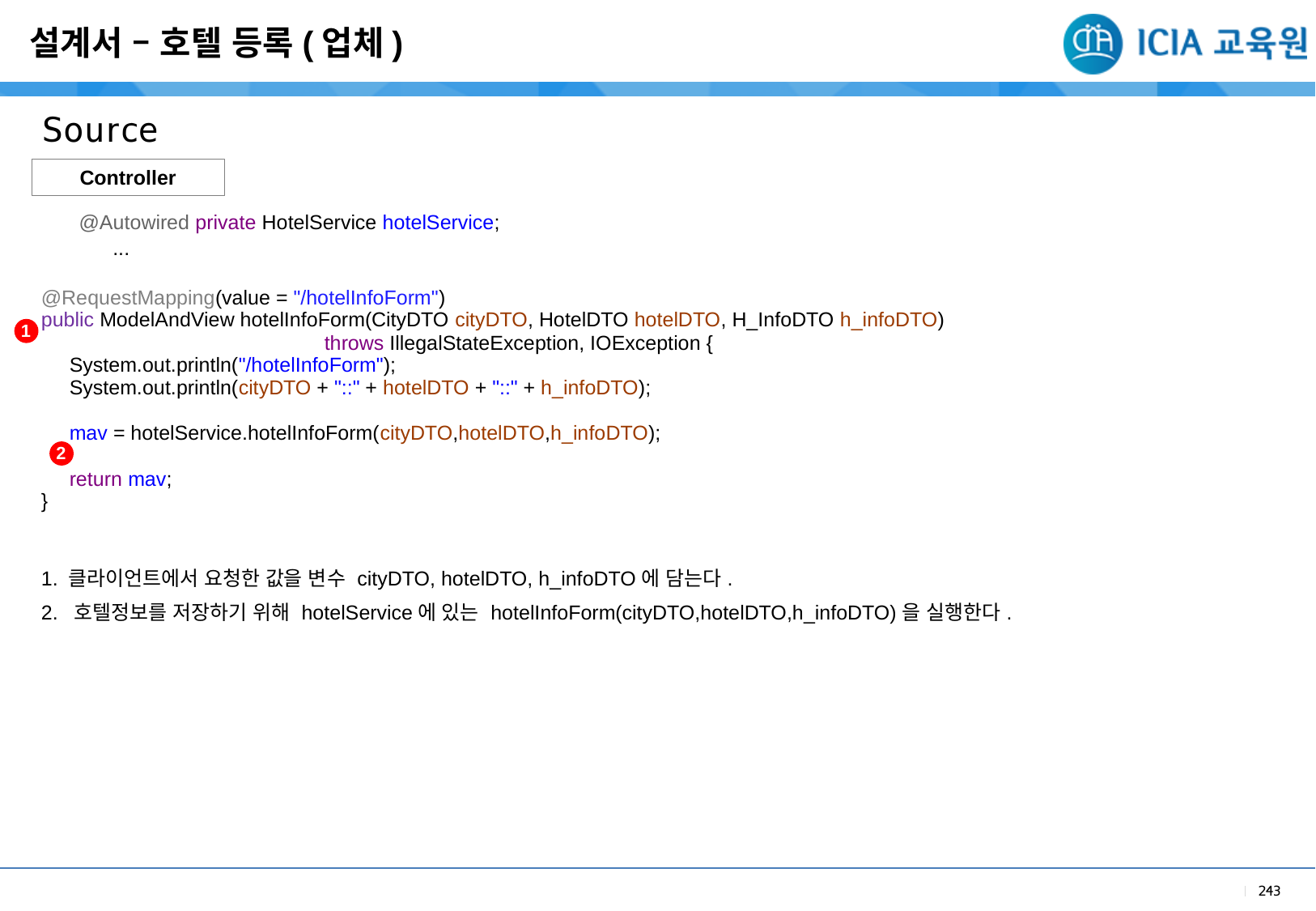

설계서 – 호텔 등록(업체)
Source
Controller
| @Autowired private HotelService hotelService; ... @RequestMapping(value = "/hotelInfoForm") public ModelAndView hotelInfoForm(CityDTO cityDTO, HotelDTO hotelDTO, H\_InfoDTO h\_infoDTO) throws IllegalStateException, IOException { System.out.println("/hotelInfoForm"); System.out.println(cityDTO + "::" + hotelDTO + "::" + h\_infoDTO); mav = hotelService.hotelInfoForm(cityDTO,hotelDTO,h\_infoDTO); return mav; } |
| --- |
| 1. 클라이언트에서 요청한 값을 변수 cityDTO, hotelDTO, h\_infoDTO에 담는다. 2. 호텔정보를 저장하기 위해 hotelService에 있는 hotelInfoForm(cityDTO,hotelDTO,h\_infoDTO)을 실행한다. |
1

2